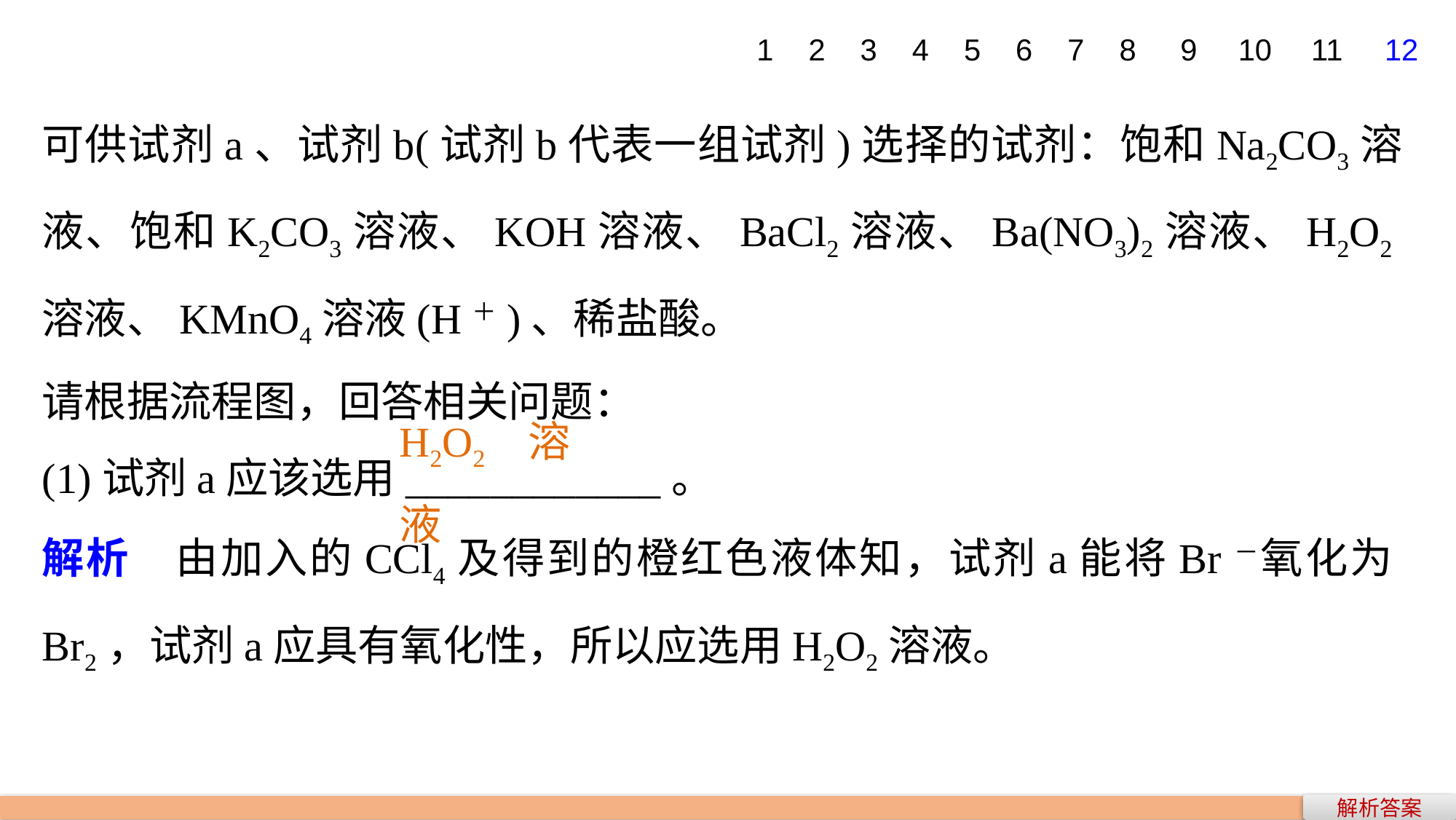

1
2
3
4
5
6
7
8
9
10
11
12
可供试剂a、试剂b(试剂b代表一组试剂)选择的试剂：饱和Na2CO3溶液、饱和K2CO3溶液、KOH溶液、BaCl2溶液、Ba(NO3)2溶液、H2O2溶液、KMnO4溶液(H＋)、稀盐酸。
请根据流程图，回答相关问题：
(1)试剂a应该选用____________。
解析　由加入的CCl4及得到的橙红色液体知，试剂a能将Br－氧化为Br2，试剂a应具有氧化性，所以应选用H2O2溶液。
H2O2溶液
解析答案